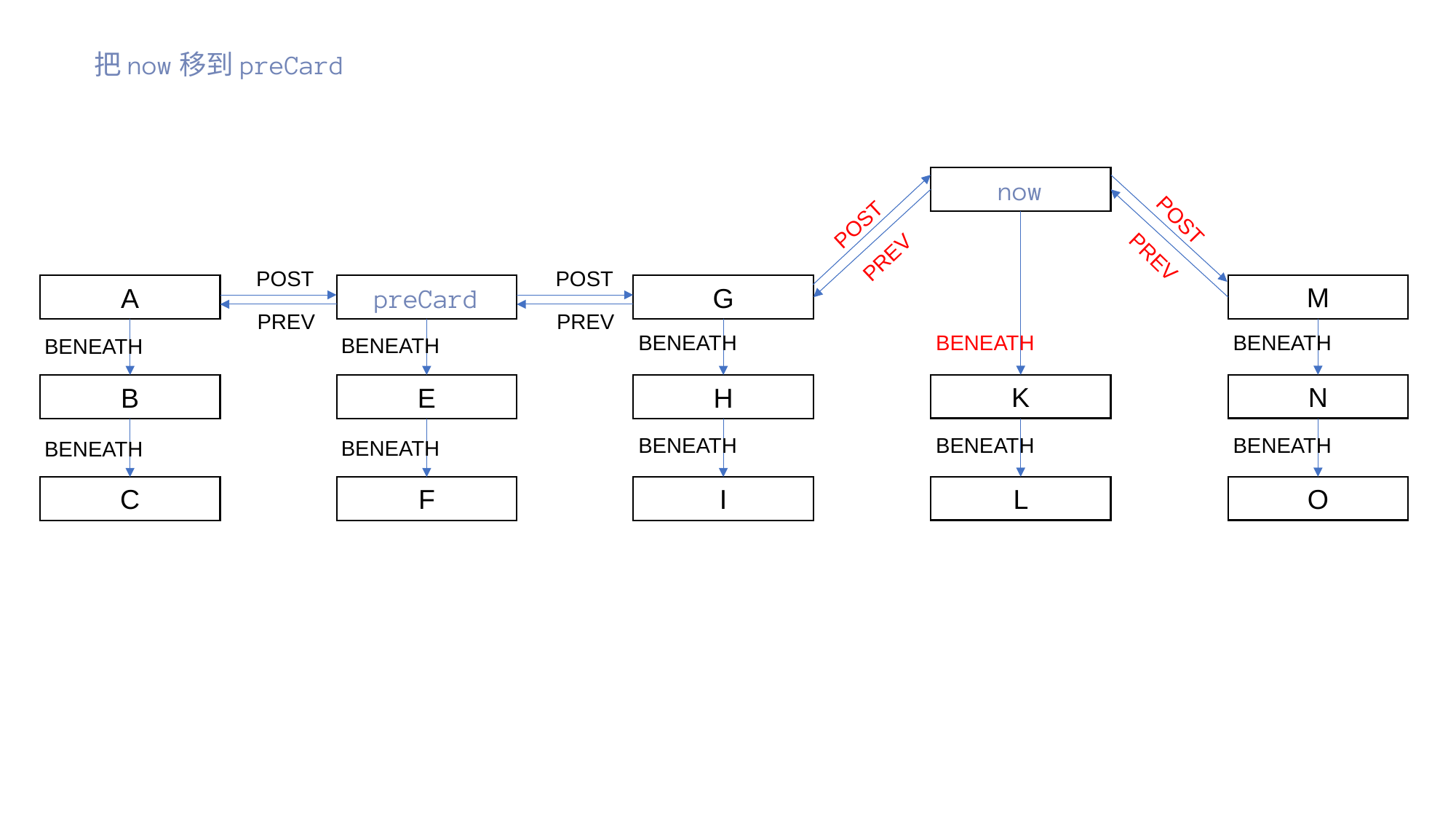

把now移到preCard
now
POST
POST
PREV
PREV
POST
POST
M
A
preCard
G
PREV
PREV
BENEATH
BENEATH
BENEATH
BENEATH
BENEATH
K
N
B
E
H
BENEATH
BENEATH
BENEATH
BENEATH
BENEATH
L
O
C
F
I